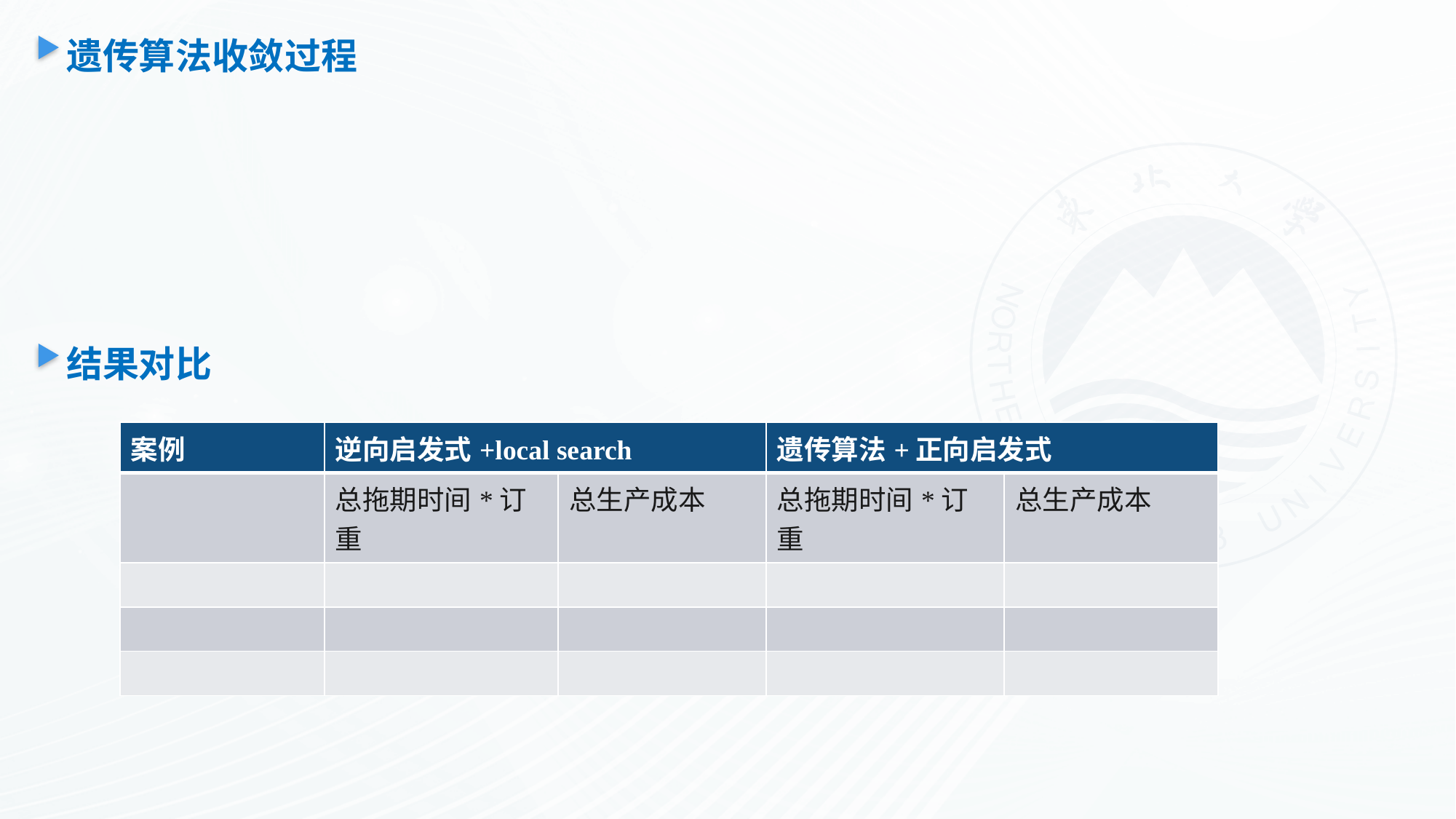

遗传算法收敛过程

结果对比

| 案例 | 逆向启发式+local search |  | 遗传算法+正向启发式 | 正向启发式 |
| --- | --- | --- | --- | --- |
|  | 总拖期时间\*订重 | 总生产成本 | 总拖期时间\*订重 | 总生产成本 |
|  |  |  |  |  |
|  |  |  |  |  |
|  |  |  |  |  |